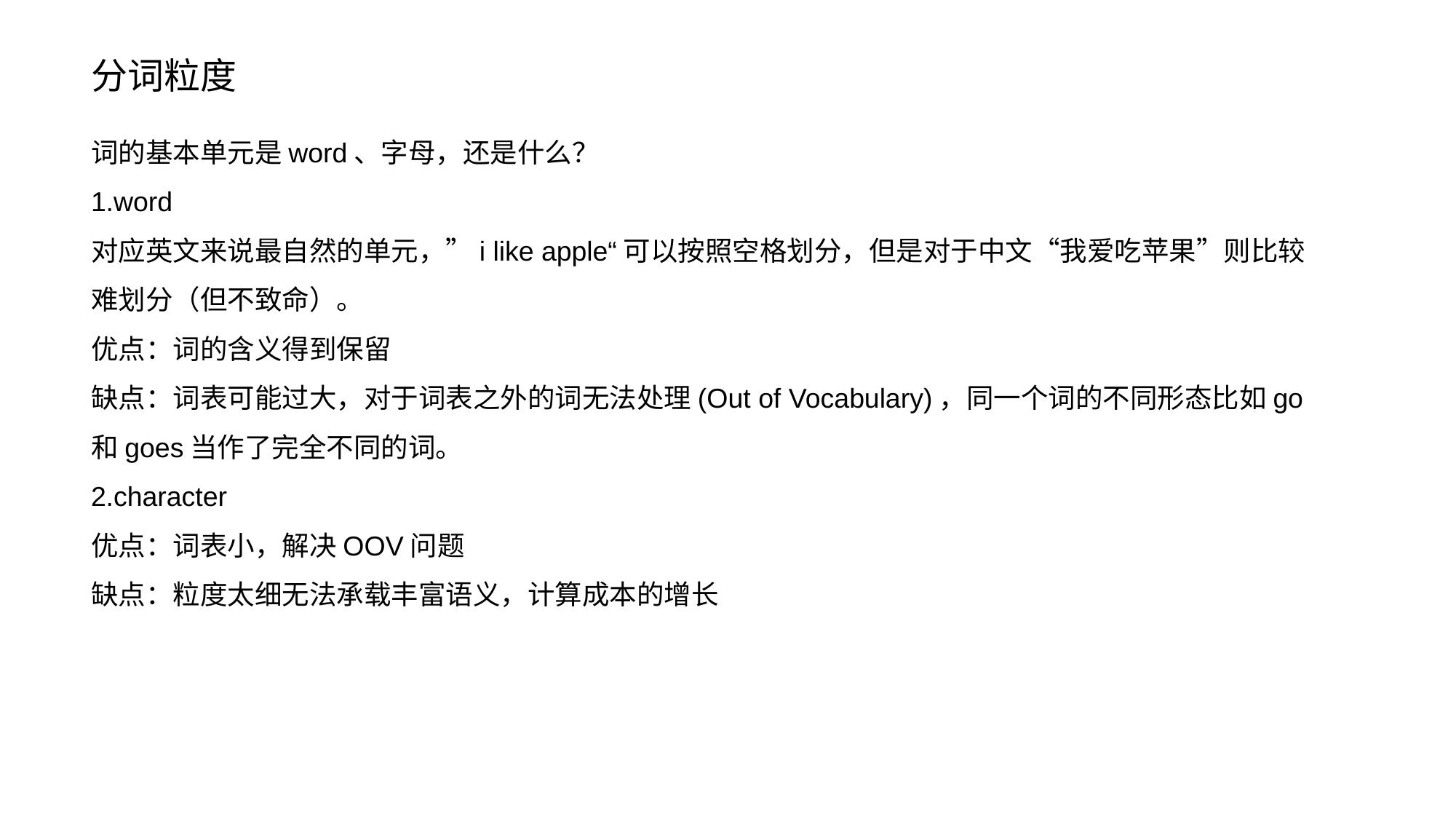

分词粒度
词的基本单元是word、字母，还是什么？
1.word
对应英文来说最自然的单元，”i like apple“可以按照空格划分，但是对于中文“我爱吃苹果”则比较难划分（但不致命）。
优点：词的含义得到保留
缺点：词表可能过大，对于词表之外的词无法处理(Out of Vocabulary)，同一个词的不同形态比如go和goes当作了完全不同的词。
2.character
优点：词表小，解决OOV问题
缺点：粒度太细无法承载丰富语义，计算成本的增长